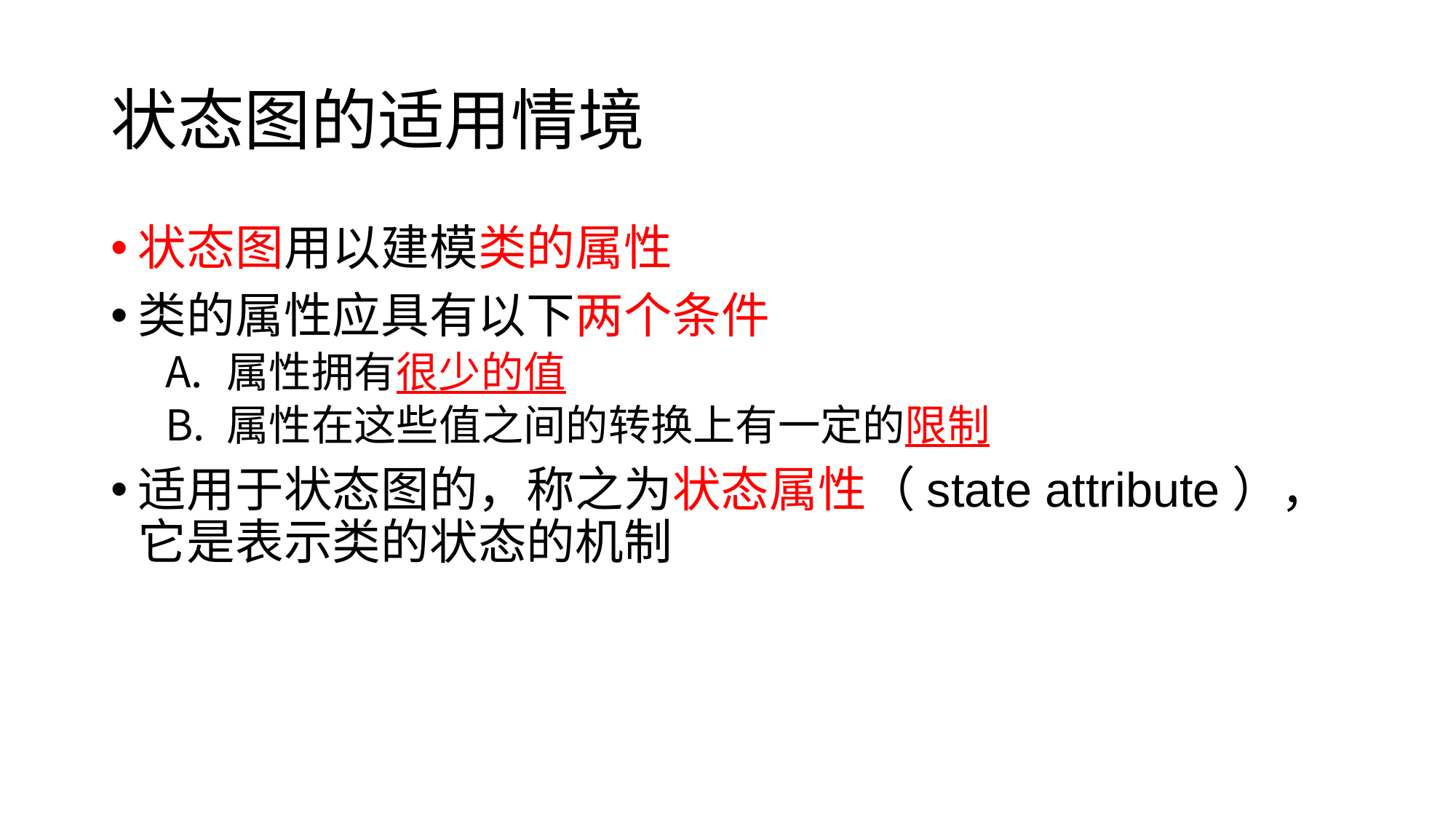

# 状态图的适用情境
状态图用以建模类的属性
类的属性应具有以下两个条件
属性拥有很少的值
属性在这些值之间的转换上有一定的限制
适用于状态图的，称之为状态属性（state attribute），它是表示类的状态的机制